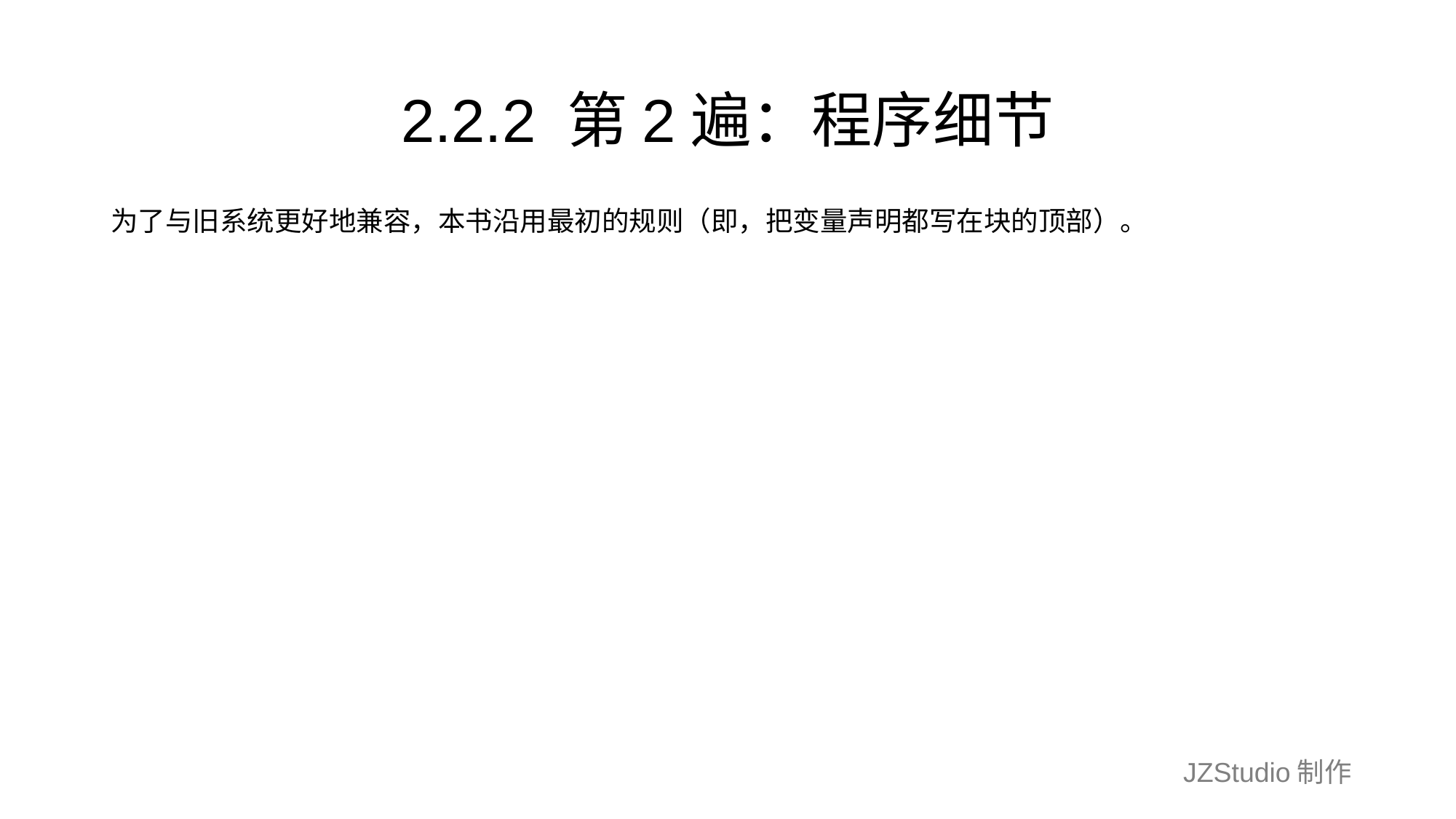

# 2.2.2 第2遍：程序细节
为了与旧系统更好地兼容，本书沿用最初的规则（即，把变量声明都写在块的顶部）。